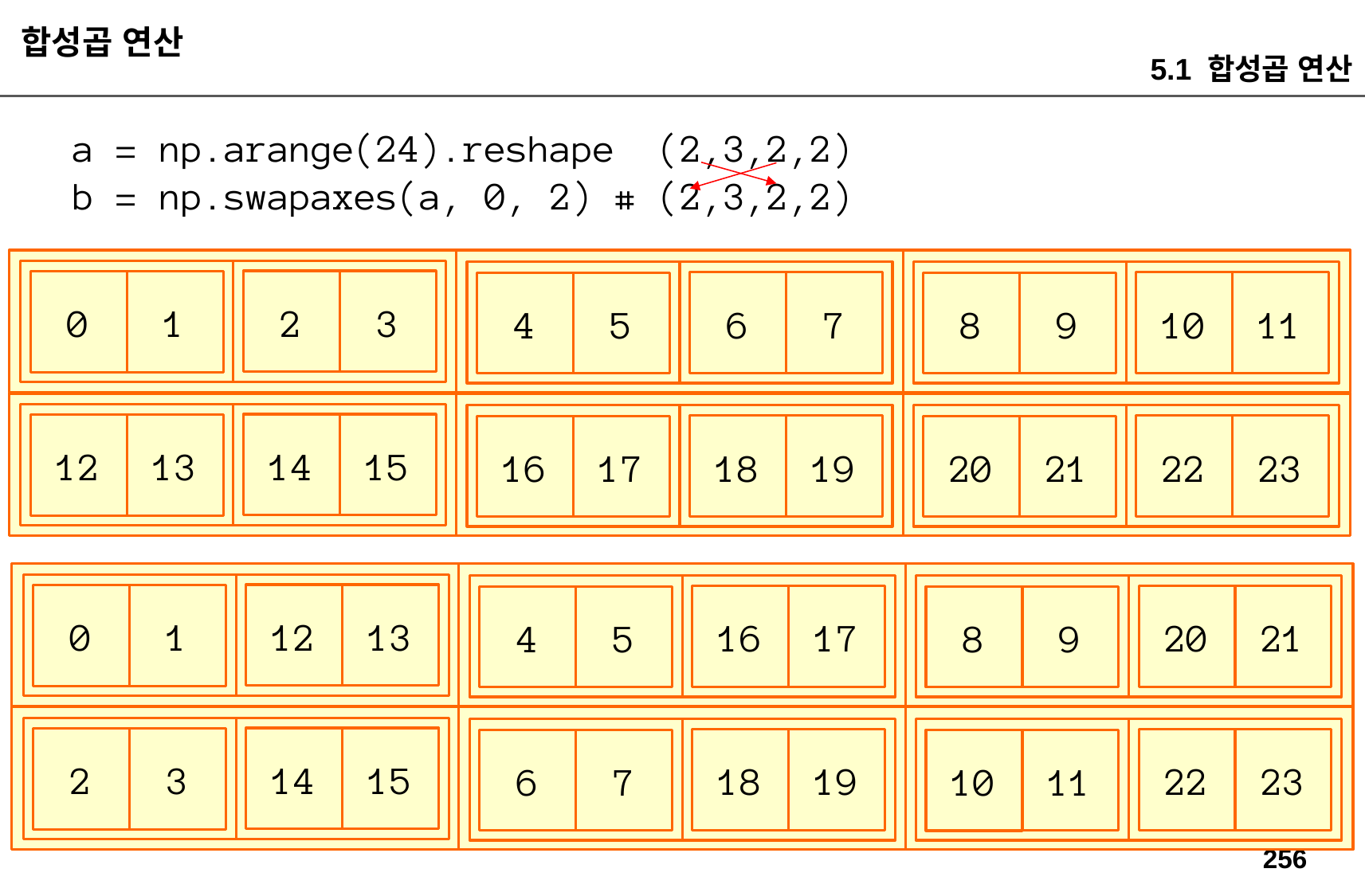

합성곱 연산
5.1 합성곱 연산
a = np.arange(24).reshape  (2,3,2,2)
b = np.swapaxes(a, 0, 2) # (2,3,2,2)

2
3
0
1
6
7
10
11
4
5
8
9

14
15
12
13
18
19
22
23
16
17
20
21

12
13
0
1
16
17
20
21
4
5
8
9

14
15
2
3
18
19
22
23
6
7
11
10